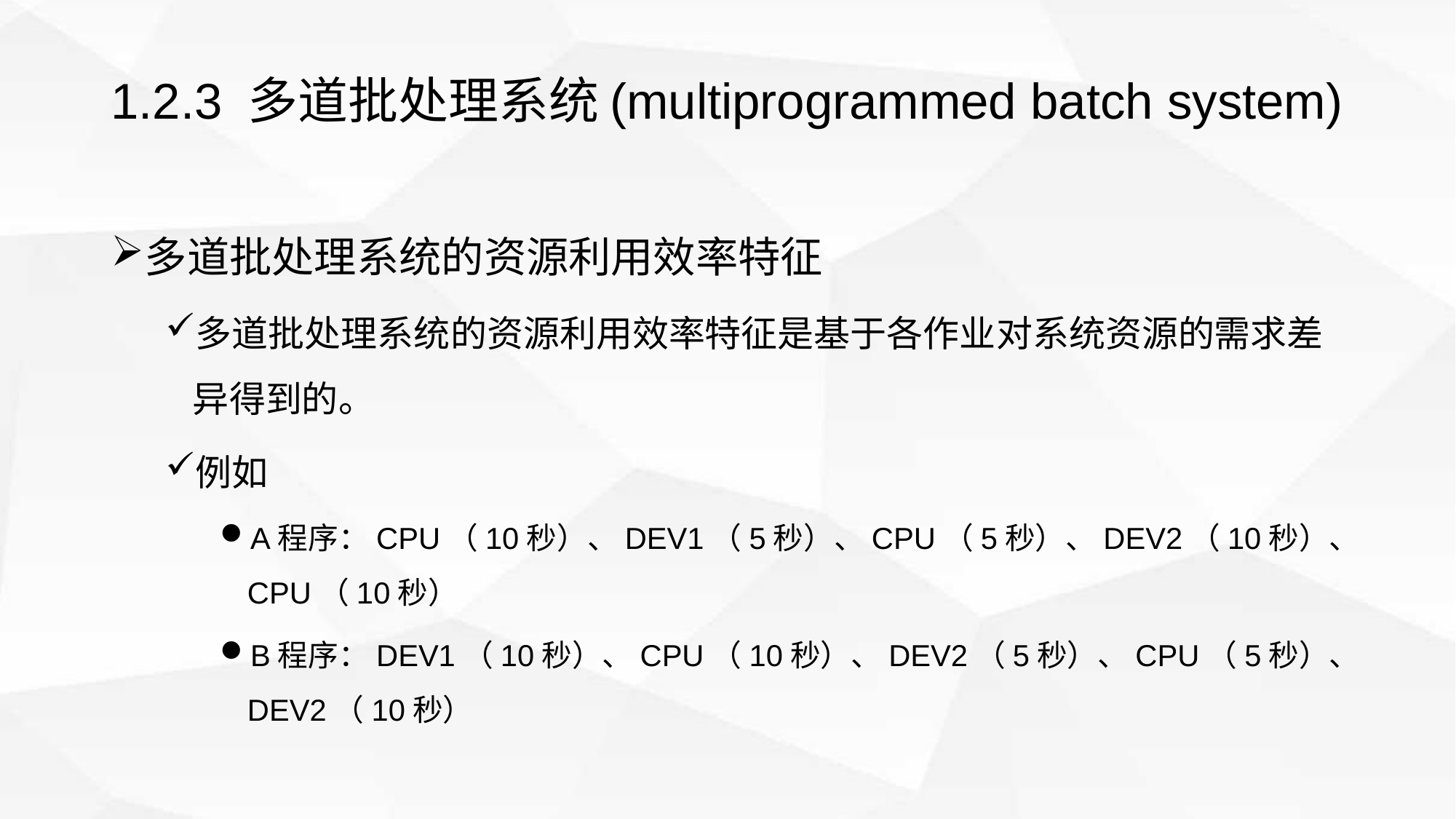

# 1.2.3 多道批处理系统(multiprogrammed batch system)
多道批处理系统的资源利用效率特征
多道批处理系统的资源利用效率特征是基于各作业对系统资源的需求差异得到的。
例如
A程序：CPU（10秒）、DEV1（5秒）、CPU（5秒）、DEV2（10秒）、CPU（10秒）
B程序：DEV1（10秒）、CPU（10秒）、DEV2（5秒）、CPU（5秒）、DEV2（10秒）